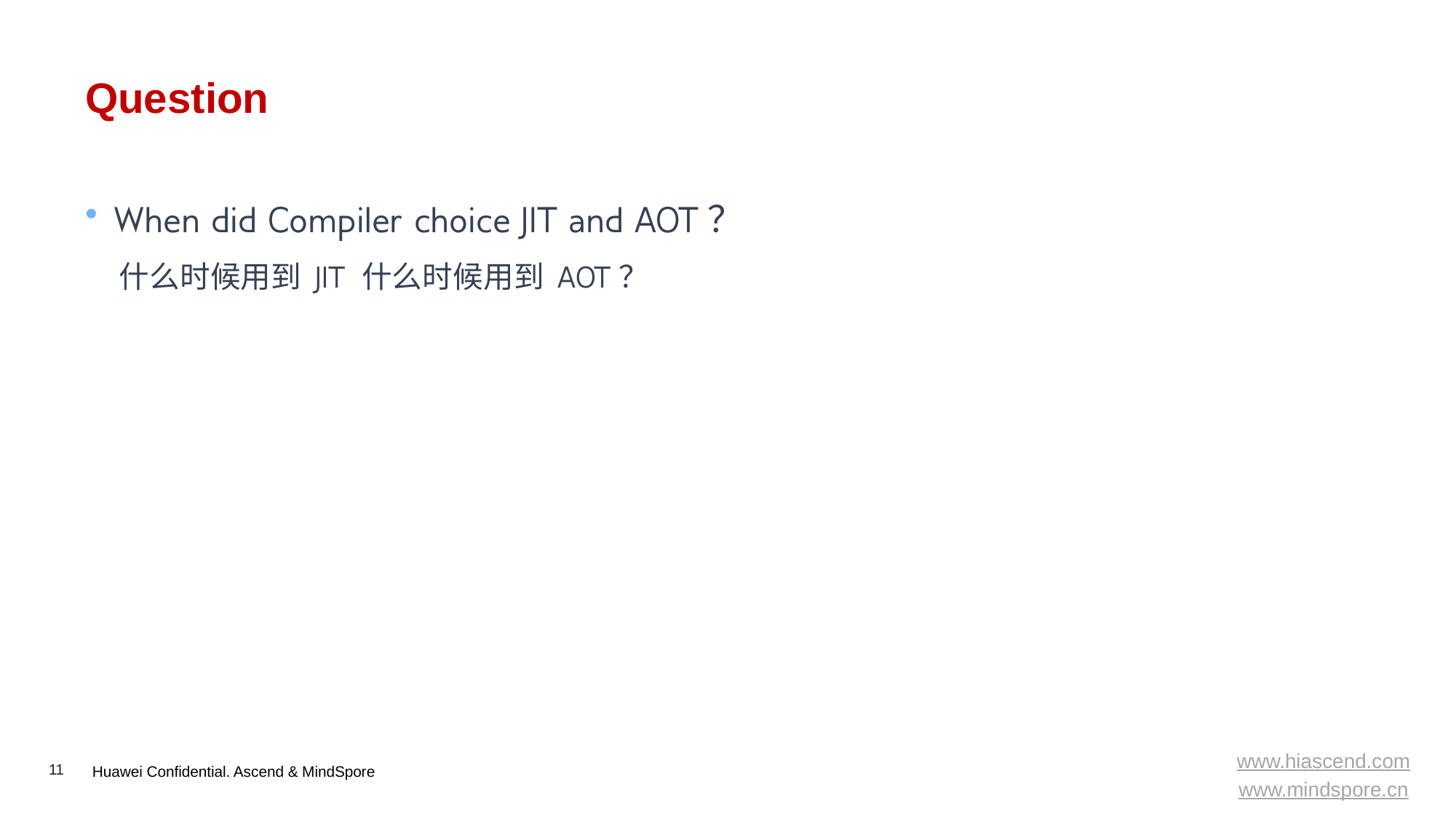

# Question
When did Compiler choice JIT and AOT？
    什么时候用到 JIT 什么时候用到 AOT？